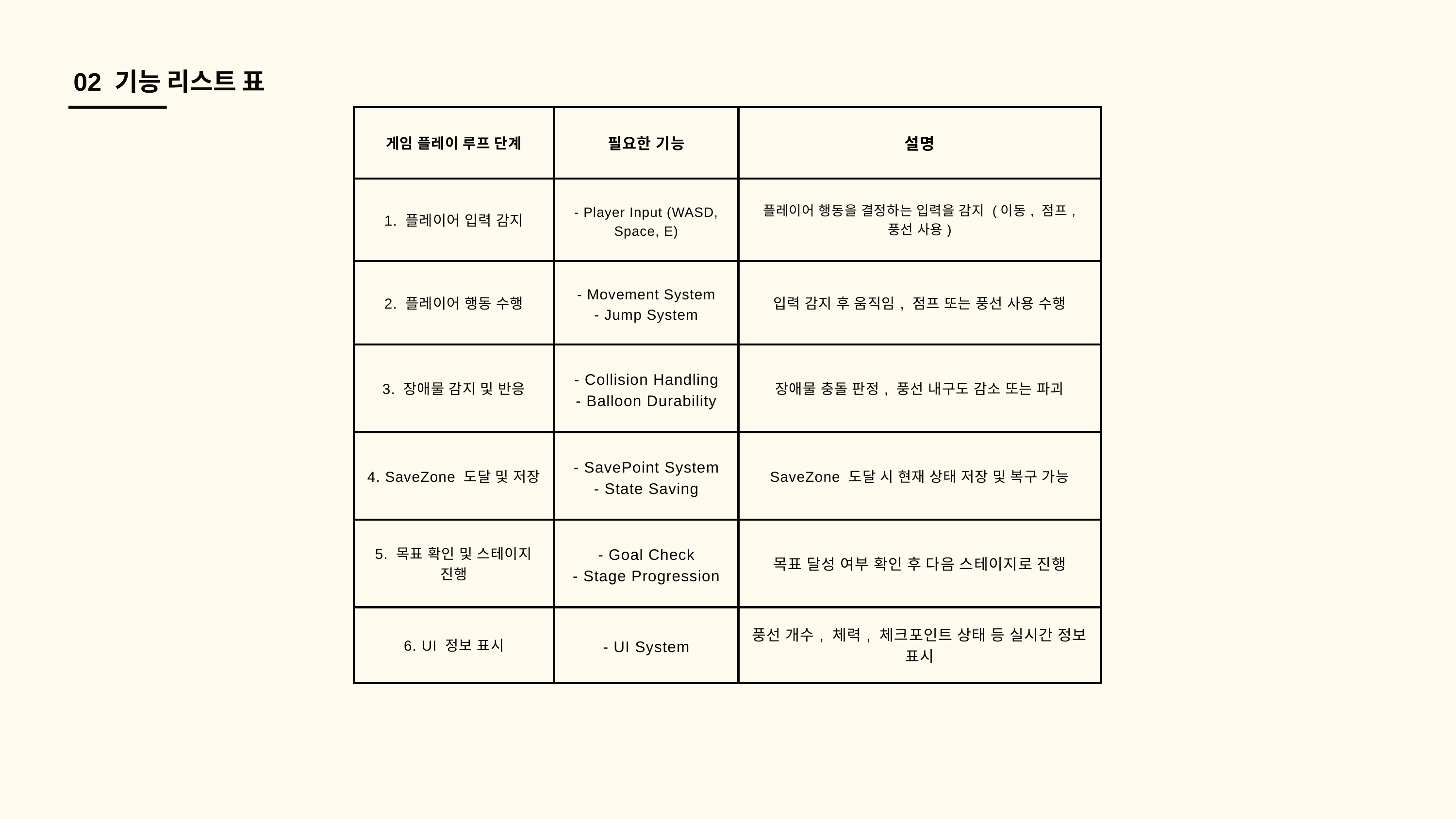

02 기능 리스트 표

| 게임 플레이 루프 단계 | 필요한 기능 | 설명 |
| --- | --- | --- |
| 1. 플레이어 입력 감지 | - Player Input (WASD, Space, E) | 플레이어 행동을 결정하는 입력을 감지 (이동, 점프, 풍선 사용) |
| 2. 플레이어 행동 수행 | - Movement System - Jump System | 입력 감지 후 움직임, 점프 또는 풍선 사용 수행 |
| 3. 장애물 감지 및 반응 | - Collision Handling - Balloon Durability | 장애물 충돌 판정, 풍선 내구도 감소 또는 파괴 |
| 4. SaveZone 도달 및 저장 | - SavePoint System - State Saving | SaveZone 도달 시 현재 상태 저장 및 복구 가능 |
| 5. 목표 확인 및 스테이지 진행 | - Goal Check - Stage Progression | 목표 달성 여부 확인 후 다음 스테이지로 진행 |
| 6. UI 정보 표시 | - UI System | 풍선 개수, 체력, 체크포인트 상태 등 실시간 정보 표시 |